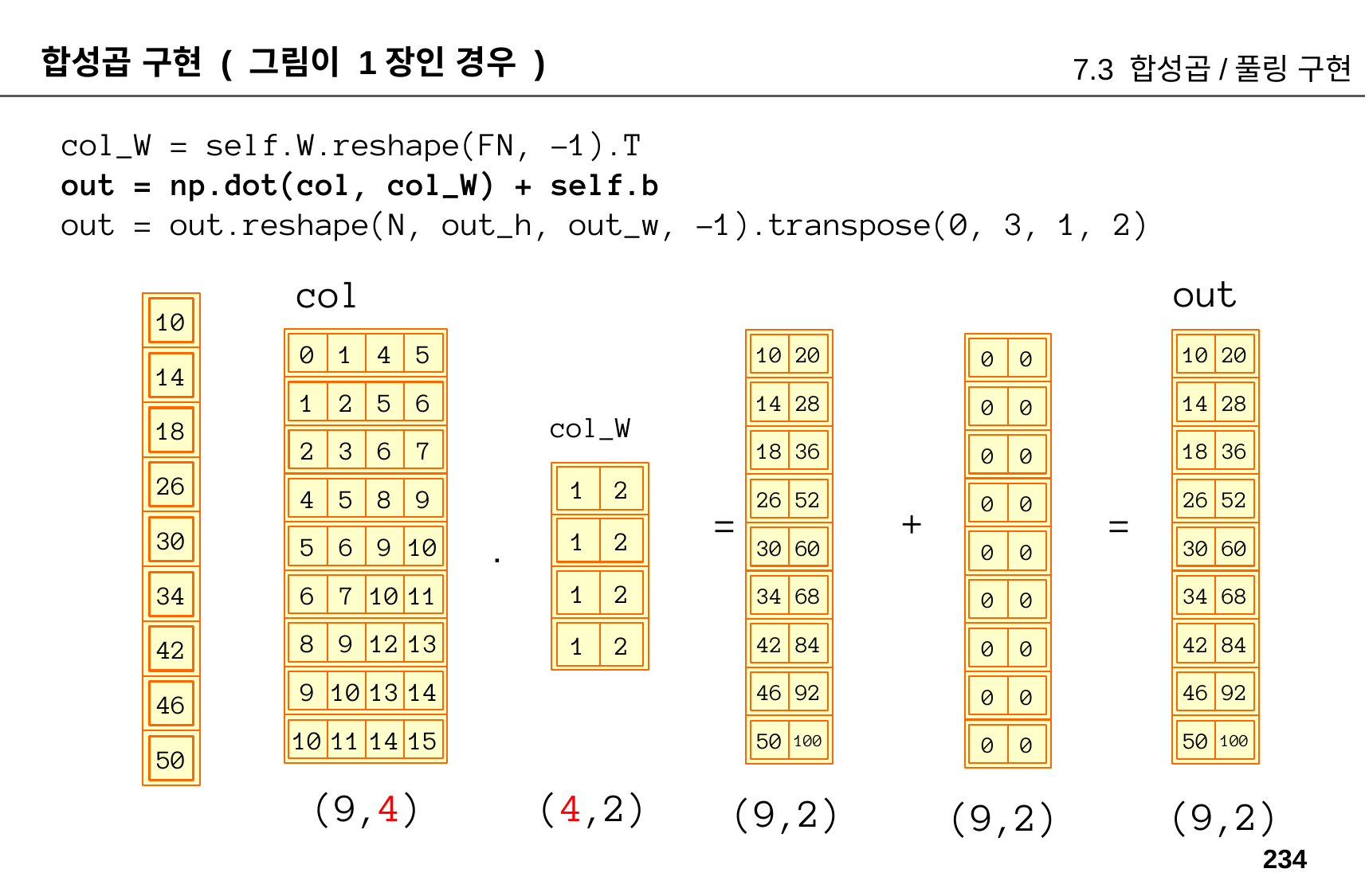

합성곱 구현 ( 그림이 1장인 경우 )
7.3 합성곱/풀링 구현
col_W = self.W.reshape(FN, -1).T
out = np.dot(col, col_W) + self.b
out = out.reshape(N, out_h, out_w, -1).transpose(0, 3, 1, 2)
out
col

10

0
1
4
5
10
20
10
20
0
0

14

1
2
5
6
14
28
14
28
0
0
col_W

18

2

3
6
7
18
18
36
36
0
0

26

1
2

4
5
8
9
26
52
26
52
0
0
+
=
=

.
30
1
2

5
6
9
10
30
60
30
60
0
0

1
2

34

6
7
10
11
34
68
34
68
0
0

1
2

8
9
12
13
42
84
42
84
42
0
0

9
10
13
14
46
92
46
92

0
0
46

10
11
14
15
50
100
50
100
0
0

50
(9,4)
(4,2)
(9,2)
(9,2)
(9,2)